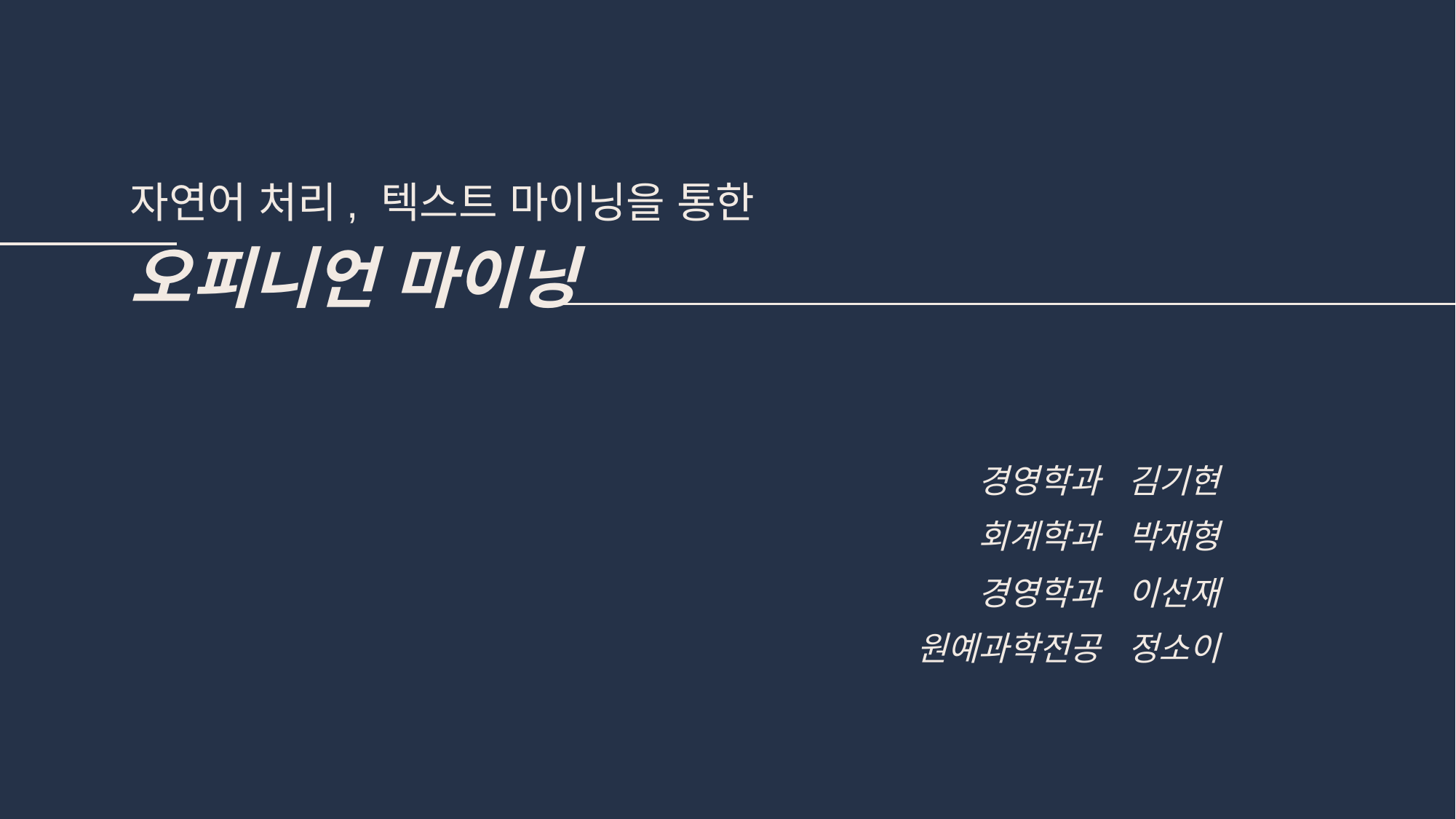

자연어 처리, 텍스트 마이닝을 통한

오피니언 마이닝
경영학과   김기현
회계학과   박재형
경영학과   이선재
원예과학전공   정소이